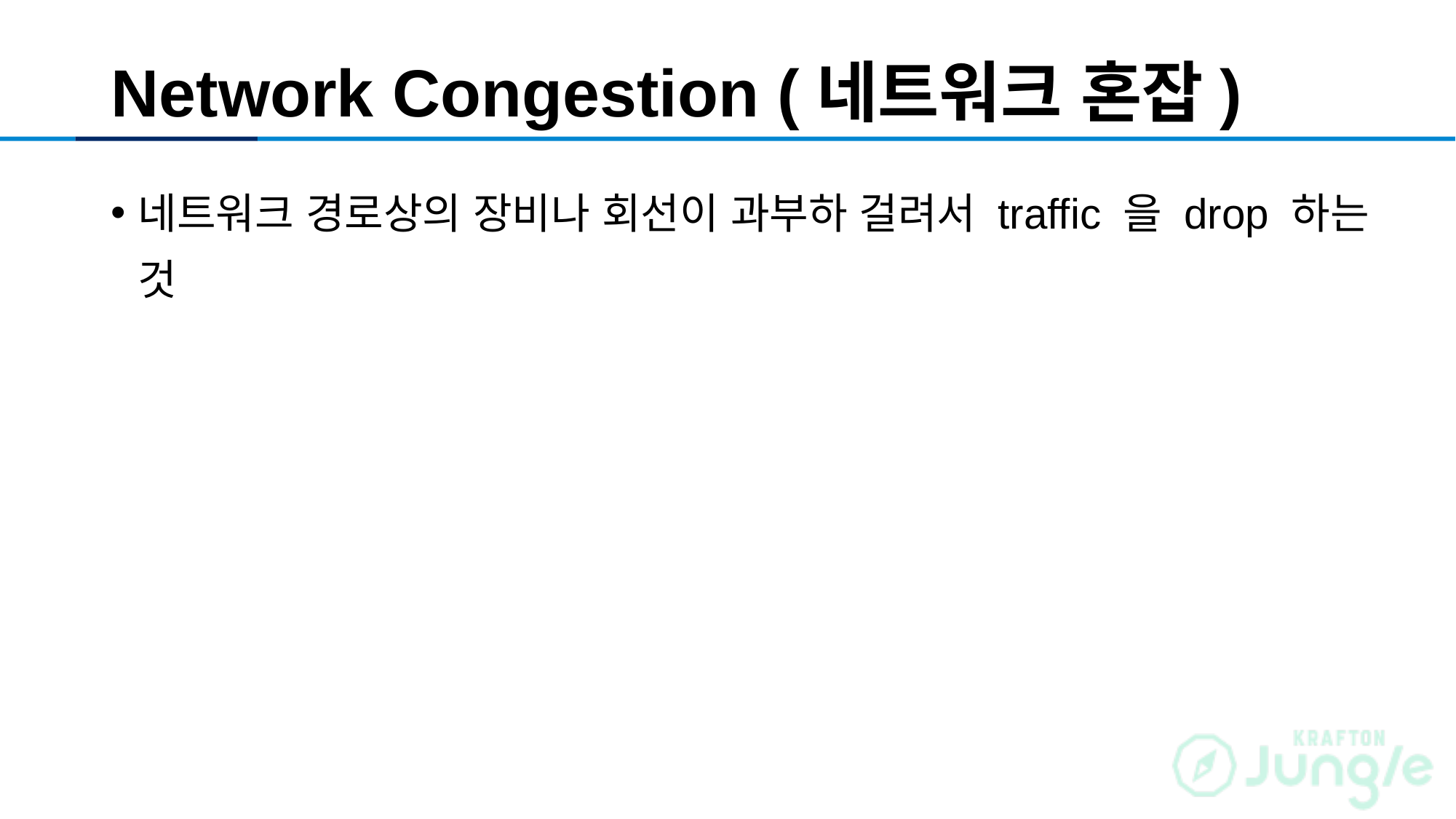

# Network Congestion (네트워크 혼잡)
네트워크 경로상의 장비나 회선이 과부하 걸려서 traffic 을 drop 하는 것